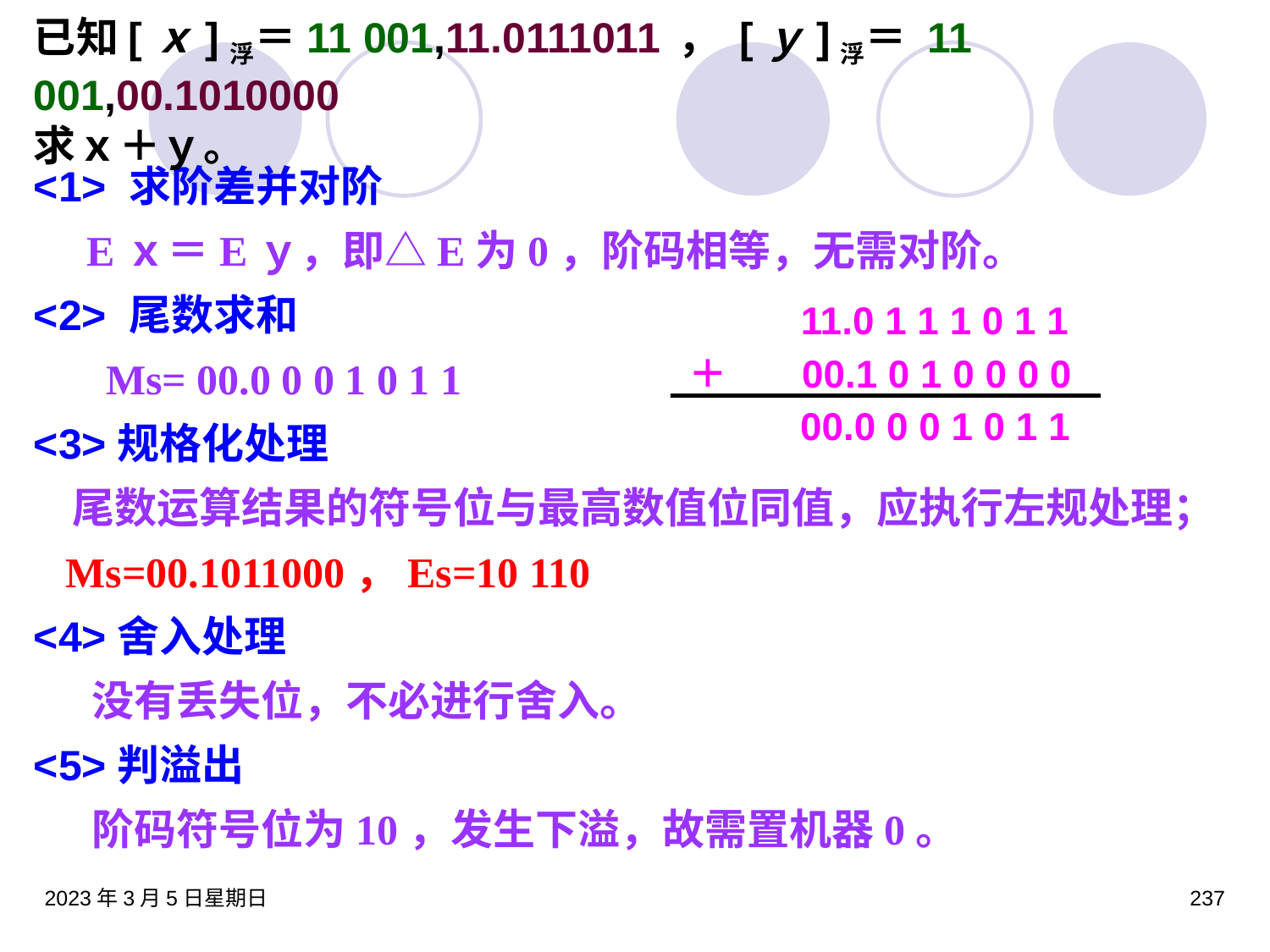

# 已知[ｘ]浮＝11 001,11.0111011 ， [ｙ]浮＝ 11 001,00.1010000 求ｘ＋ｙ。
<1> 求阶差并对阶
　Eｘ＝Eｙ，即△E为0，阶码相等，无需对阶。
<2> 尾数求和
 　Ms= 00.0 0 0 1 0 1 1
<3>规格化处理
   尾数运算结果的符号位与最高数值位同值，应执行左规处理；
   Ms=00.1011000，Es=10 110
<4>舍入处理
     没有丢失位，不必进行舍入。
<5>判溢出
     阶码符号位为10，发生下溢，故需置机器0。
11.0 1 1 1 0 1 1
＋　   00.1 0 1 0 0 0 0

00.0 0 0 1 0 1 1
2023年3月5日星期日
237